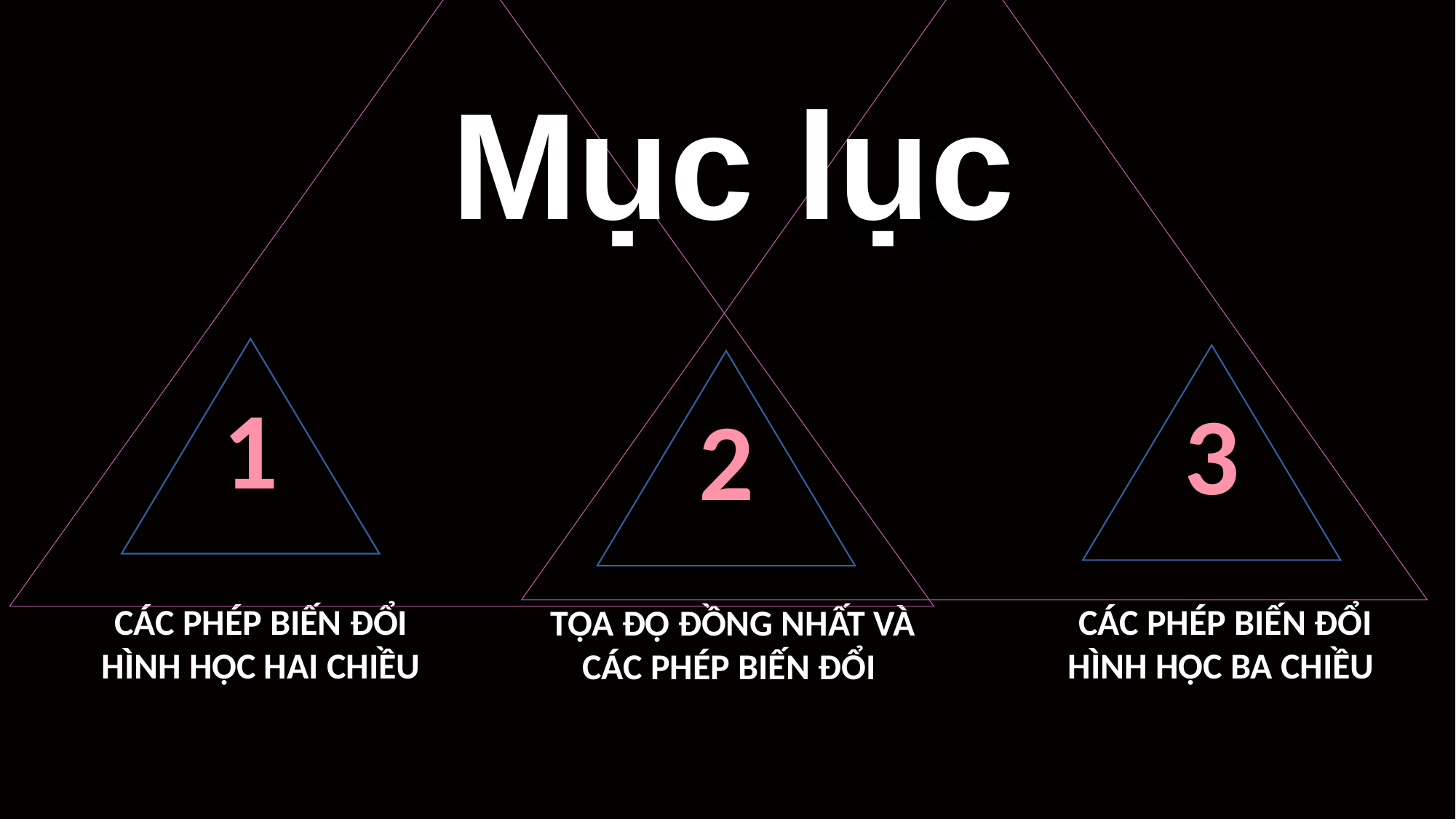

Mục lục
目 录
CONTENTS

1
CÁC PHÉP BIẾN ĐỔI HÌNH HỌC HAI CHIỀU

3
CÁC PHÉP BIẾN ĐỔI HÌNH HỌC BA CHIỀU

2
TỌA ĐỘ ĐỒNG NHẤT VÀ CÁC PHÉP BIẾN ĐỔI